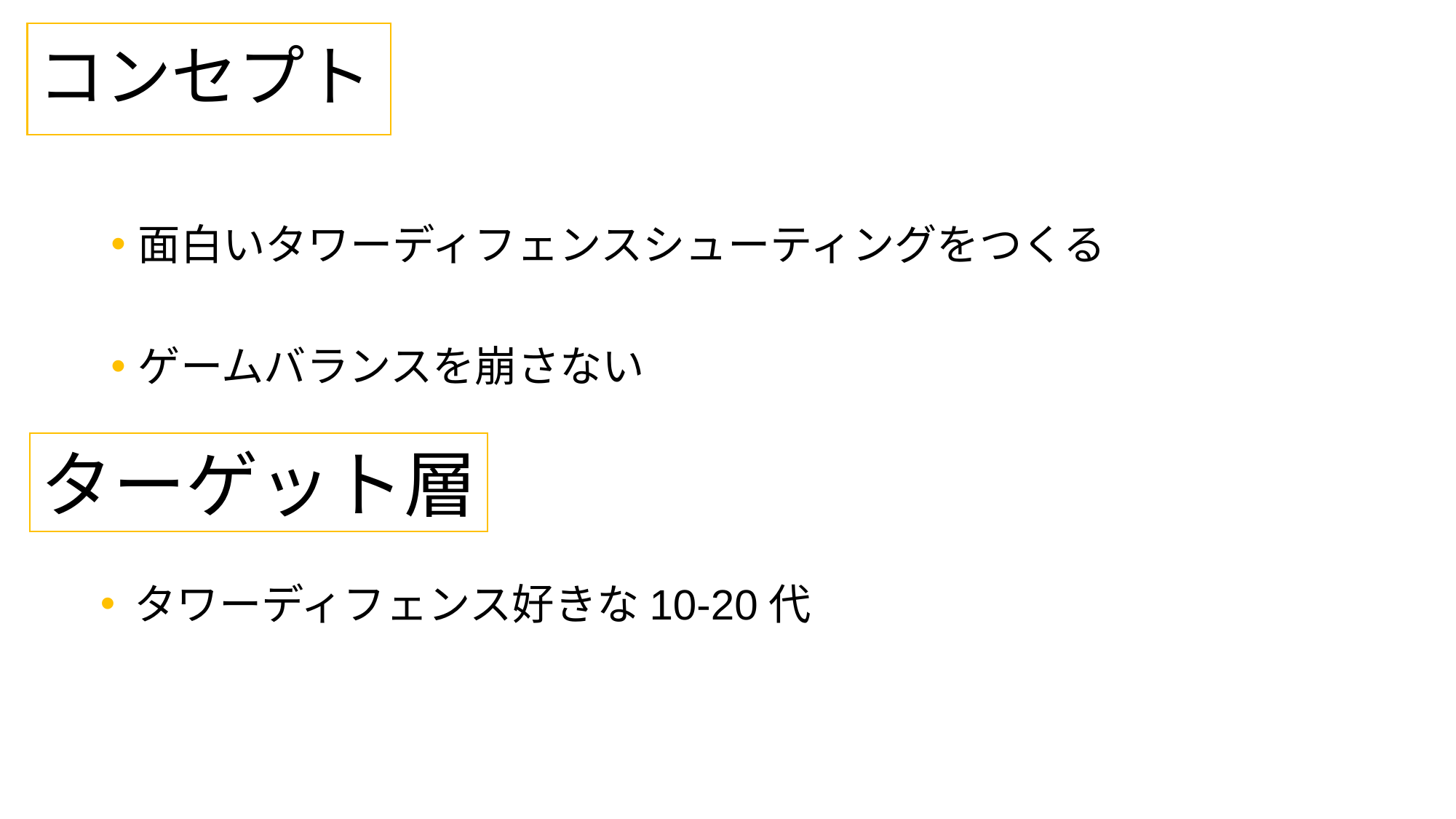

# コンセプト
面白いタワーディフェンスシューティングをつくる

ゲームバランスを崩さない
ターゲット層
タワーディフェンス好きな10-20代